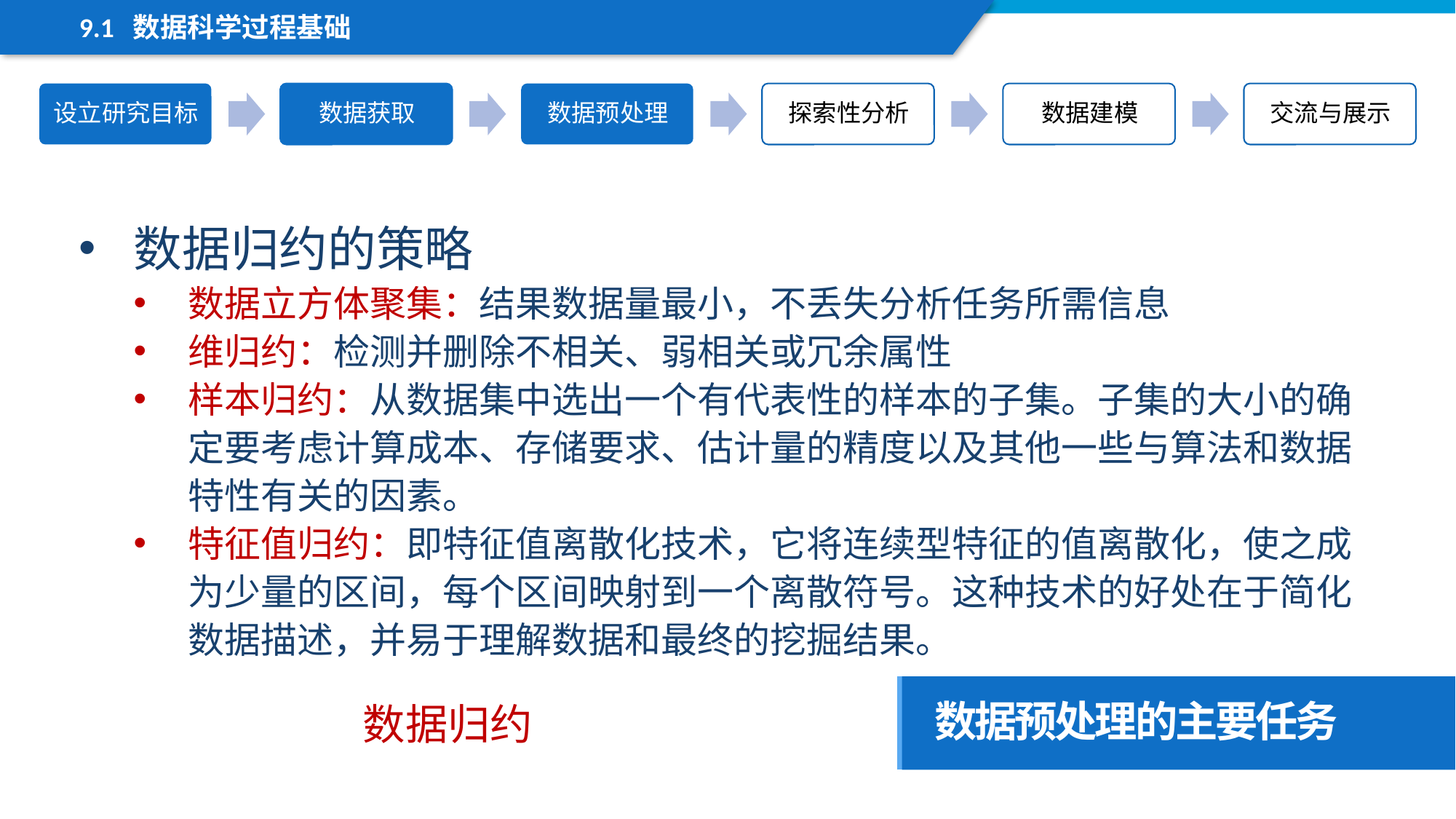

9.1  数据科学过程基础
设立研究目标

数据获取

数据预处理

探索性分析

数据建模

交流与展示
数据归约的策略
数据立方体聚集：结果数据量最小，不丢失分析任务所需信息
维归约：检测并删除不相关、弱相关或冗余属性
样本归约：从数据集中选出一个有代表性的样本的子集。子集的大小的确定要考虑计算成本、存储要求、估计量的精度以及其他一些与算法和数据特性有关的因素。
特征值归约：即特征值离散化技术，它将连续型特征的值离散化，使之成为少量的区间，每个区间映射到一个离散符号。这种技术的好处在于简化数据描述，并易于理解数据和最终的挖掘结果。

数据预处理的主要任务
数据归约